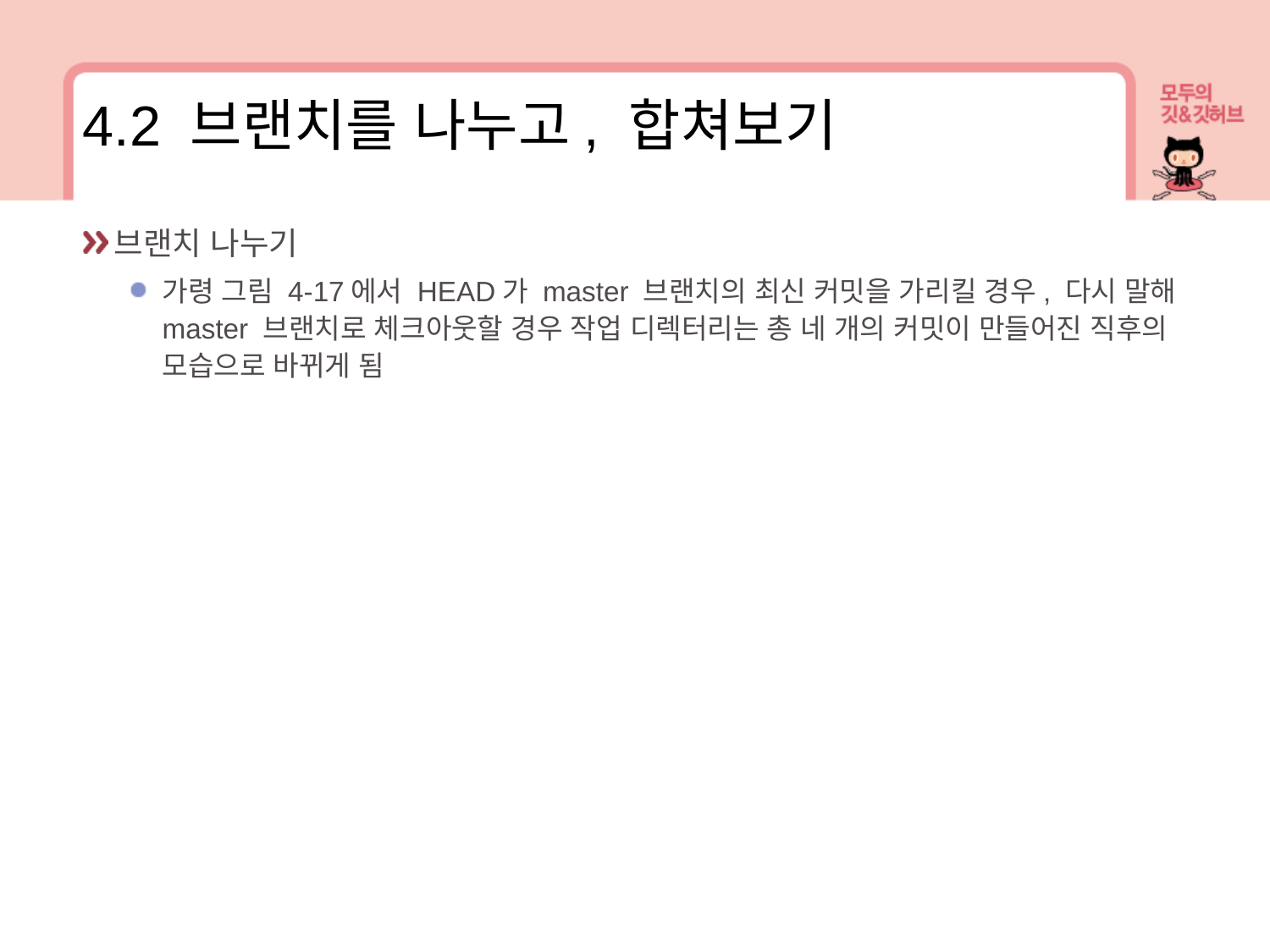

4.2 브랜치를 나누고, 합쳐보기
브랜치 나누기
가령 그림 4-17에서 HEAD가 master 브랜치의 최신 커밋을 가리킬 경우, 다시 말해 master 브랜치로 체크아웃할 경우 작업 디렉터리는 총 네 개의 커밋이 만들어진 직후의 모습으로 바뀌게 됨